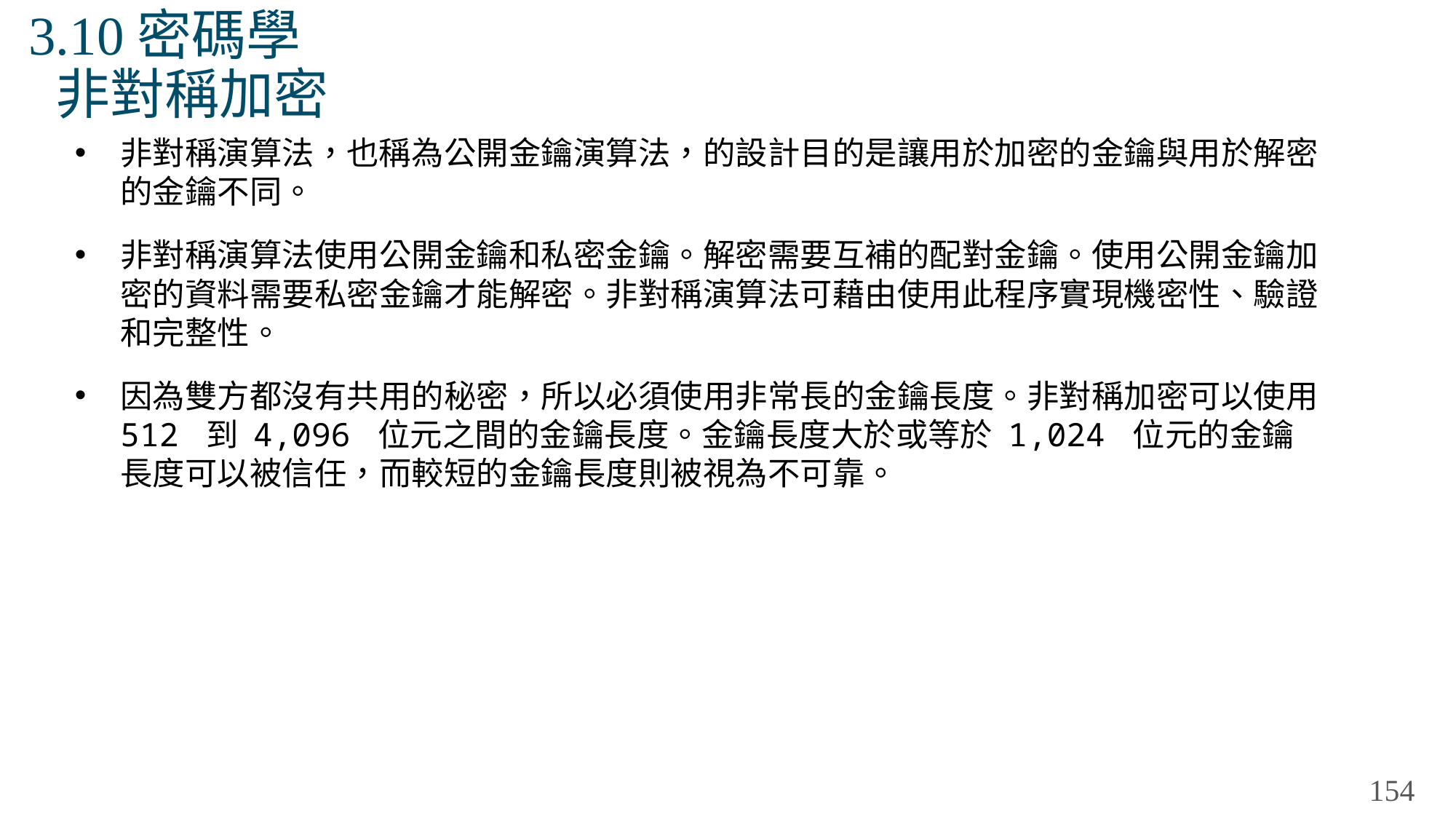

# 3.10密碼學 非對稱加密
非對稱演算法，也稱為公開金鑰演算法，的設計目的是讓用於加密的金鑰與用於解密的金鑰不同。
非對稱演算法使用公開金鑰和私密金鑰。解密需要互補的配對金鑰。使用公開金鑰加密的資料需要私密金鑰才能解密。非對稱演算法可藉由使用此程序實現機密性、驗證和完整性。
因為雙方都沒有共用的秘密，所以必須使用非常長的金鑰長度。非對稱加密可以使用 512 到 4,096 位元之間的金鑰長度。金鑰長度大於或等於 1,024 位元的金鑰長度可以被信任，而較短的金鑰長度則被視為不可靠。
154